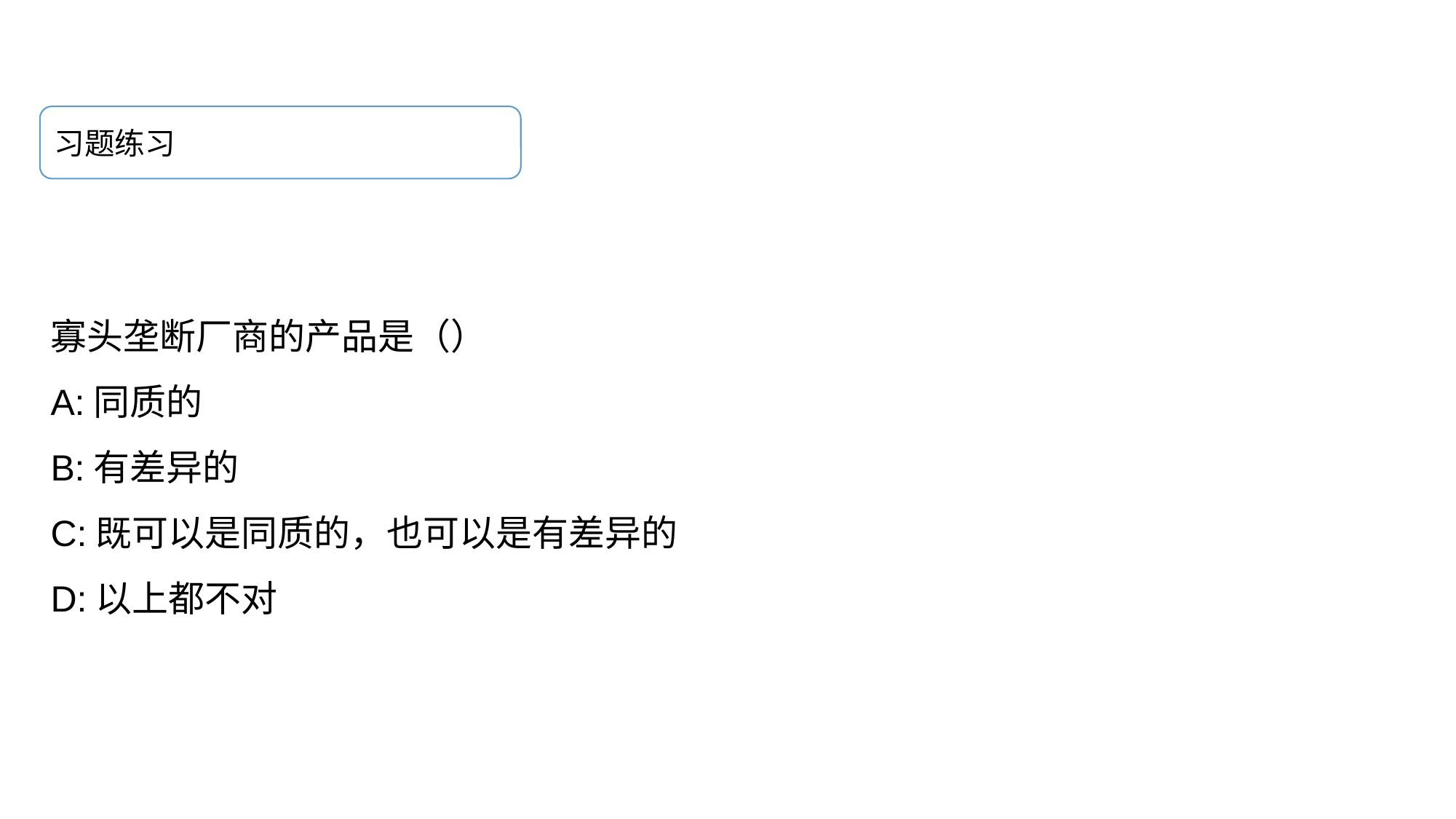

习题练习
寡头垄断厂商的产品是（）
A:同质的
B:有差异的
C:既可以是同质的，也可以是有差异的
D:以上都不对